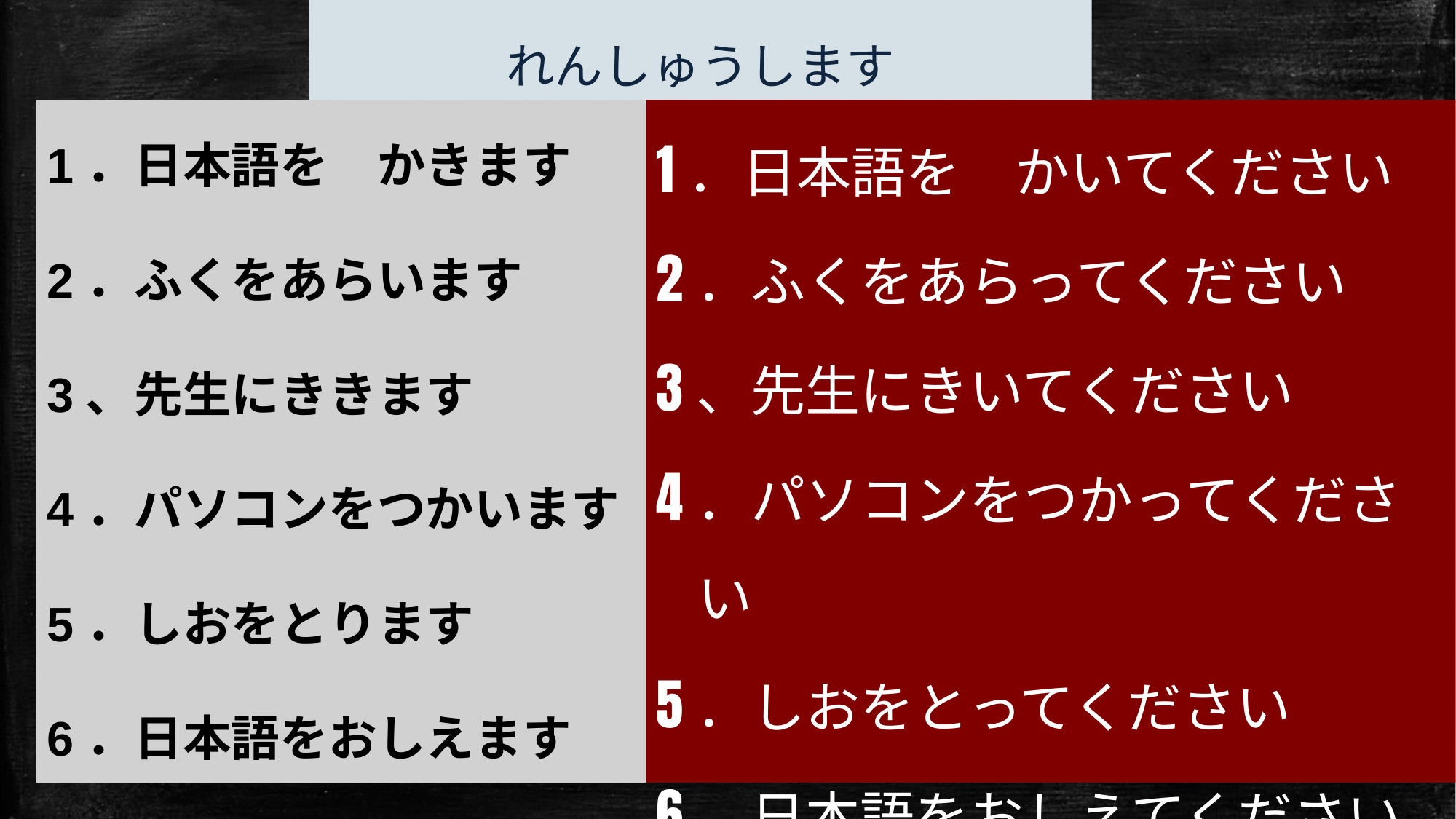

# れんしゅうします
1．日本語を　かきます
2．ふくをあらいます
3、先生にききます
4．パソコンをつかいます
5．しおをとります
6．日本語をおしえます
1．日本語を　かいてください
2．ふくをあらってください
3、先生にきいてください
4．パソコンをつかってください
5．しおをとってください
6．日本語をおしえてください